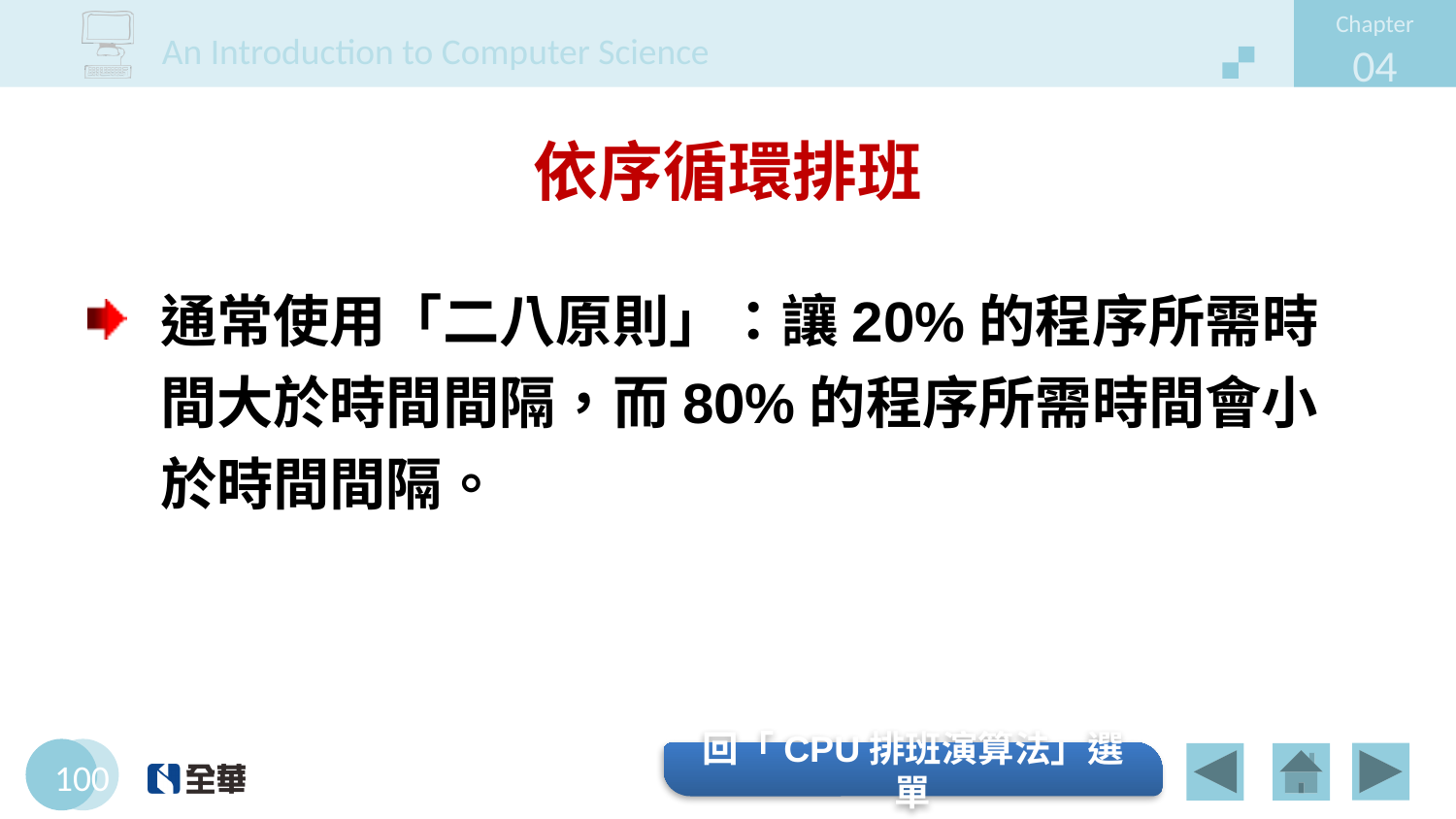

# 依序循環排班
通常使用「二八原則」：讓20%的程序所需時間大於時間間隔，而80%的程序所需時間會小於時間間隔。

回「CPU排班演算法」選單